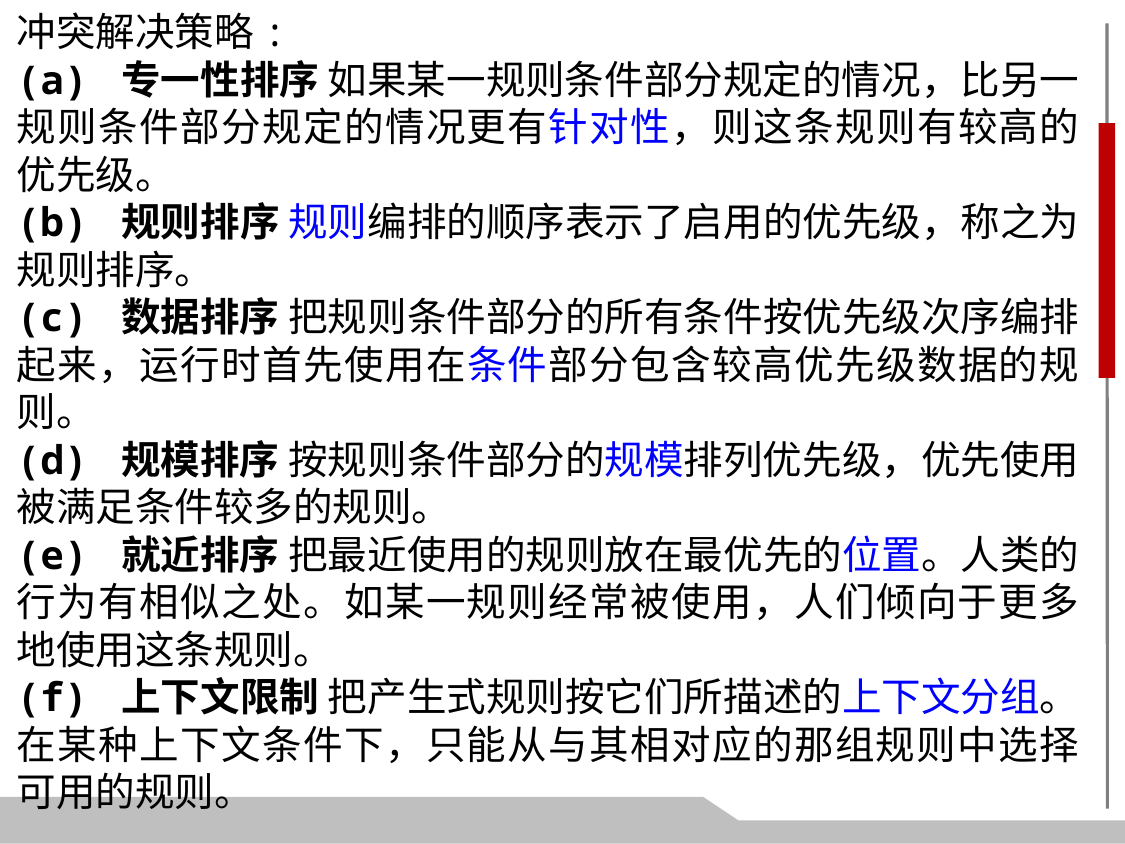

冲突解决策略:
(a) 专一性排序 如果某一规则条件部分规定的情况，比另一规则条件部分规定的情况更有针对性，则这条规则有较高的优先级。
(b) 规则排序 规则编排的顺序表示了启用的优先级，称之为规则排序。
(c) 数据排序 把规则条件部分的所有条件按优先级次序编排起来，运行时首先使用在条件部分包含较高优先级数据的规则。
(d) 规模排序 按规则条件部分的规模排列优先级，优先使用被满足条件较多的规则。
(e) 就近排序 把最近使用的规则放在最优先的位置。人类的行为有相似之处。如某一规则经常被使用，人们倾向于更多地使用这条规则。
(f) 上下文限制 把产生式规则按它们所描述的上下文分组。在某种上下文条件下，只能从与其相对应的那组规则中选择可用的规则。